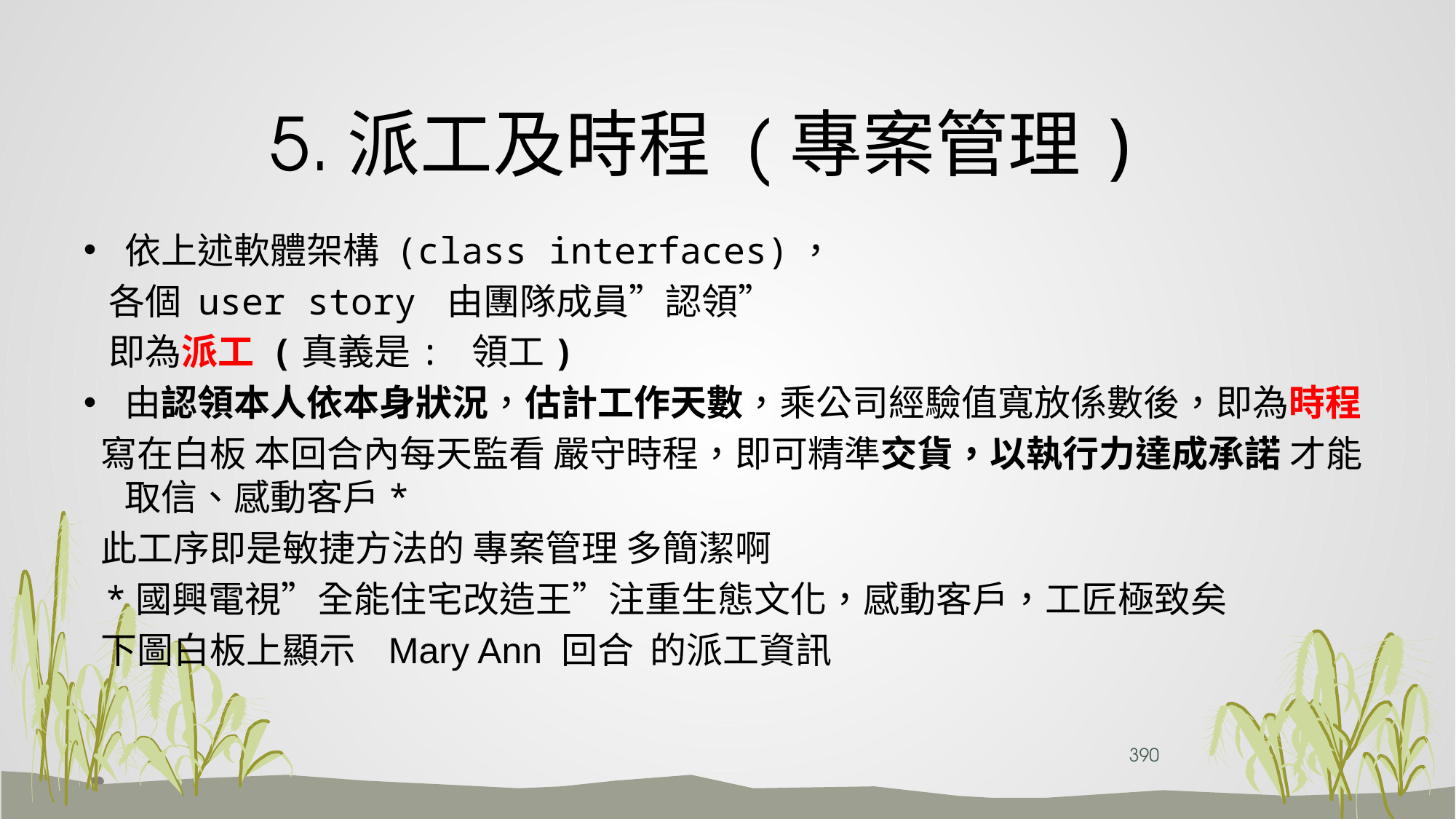

# 5.派工及時程 (專案管理)
依上述軟體架構 (class interfaces)，
  各個 user story 由團隊成員”認領”
  即為派工 (真義是: 領工)
由認領本人依本身狀況，估計工作天數，乘公司經驗值寬放係數後，即為時程
 寫在白板 本回合內每天監看 嚴守時程，即可精準交貨，以執行力達成承諾 才能取信、感動客戶*
 此工序即是敏捷方法的 專案管理 多簡潔啊
 *國興電視”全能住宅改造王”注重生態文化，感動客戶，工匠極致矣
 下圖白板上顯示   Mary Ann 回合  的派工資訊
390